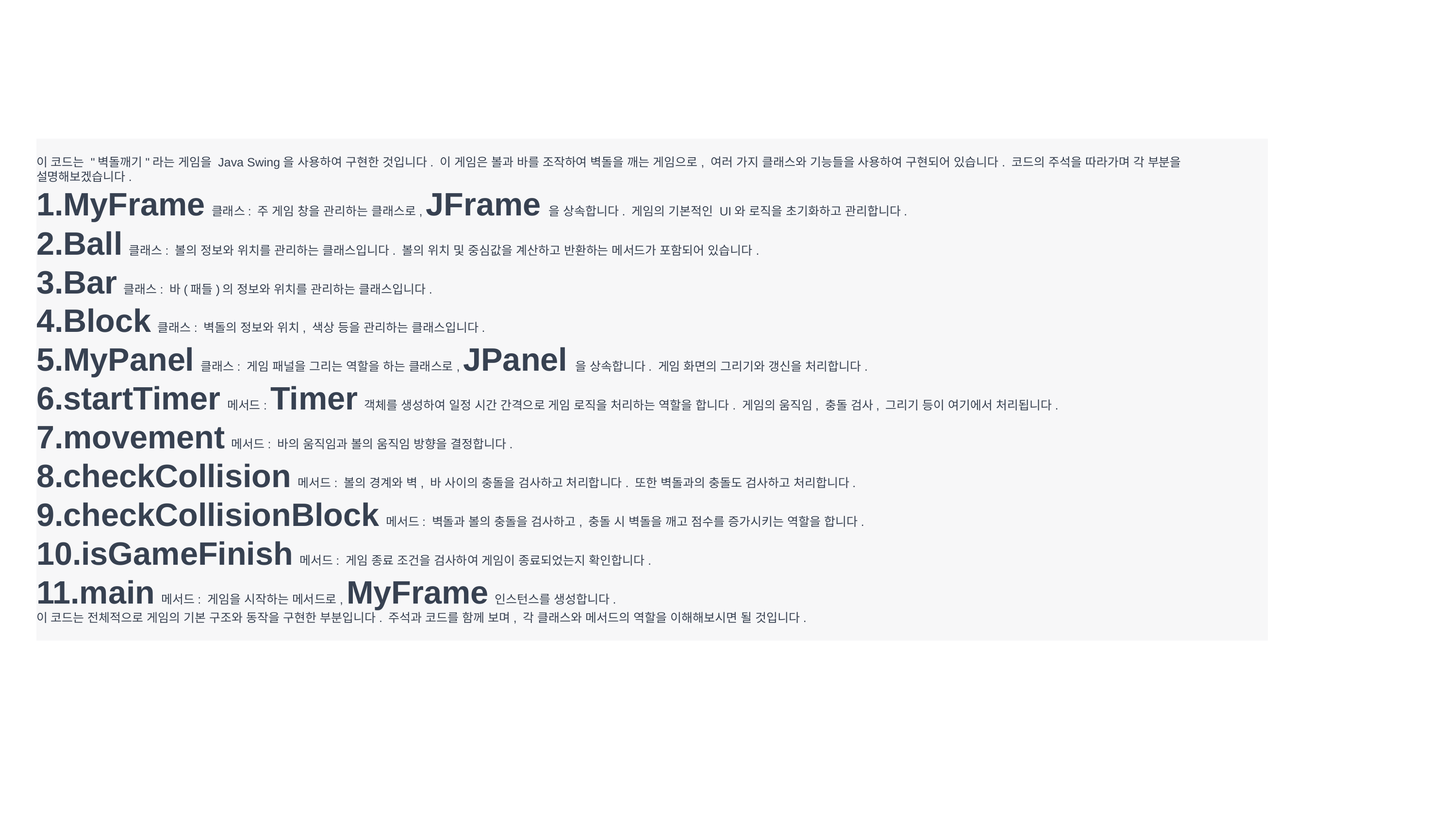

#
이 코드는 "벽돌깨기"라는 게임을 Java Swing을 사용하여 구현한 것입니다. 이 게임은 볼과 바를 조작하여 벽돌을 깨는 게임으로, 여러 가지 클래스와 기능들을 사용하여 구현되어 있습니다. 코드의 주석을 따라가며 각 부분을 설명해보겠습니다.
MyFrame 클래스: 주 게임 창을 관리하는 클래스로, JFrame을 상속합니다. 게임의 기본적인 UI와 로직을 초기화하고 관리합니다.
Ball 클래스: 볼의 정보와 위치를 관리하는 클래스입니다. 볼의 위치 및 중심값을 계산하고 반환하는 메서드가 포함되어 있습니다.
Bar 클래스: 바(패들)의 정보와 위치를 관리하는 클래스입니다.
Block 클래스: 벽돌의 정보와 위치, 색상 등을 관리하는 클래스입니다.
MyPanel 클래스: 게임 패널을 그리는 역할을 하는 클래스로, JPanel을 상속합니다. 게임 화면의 그리기와 갱신을 처리합니다.
startTimer 메서드: Timer 객체를 생성하여 일정 시간 간격으로 게임 로직을 처리하는 역할을 합니다. 게임의 움직임, 충돌 검사, 그리기 등이 여기에서 처리됩니다.
movement 메서드: 바의 움직임과 볼의 움직임 방향을 결정합니다.
checkCollision 메서드: 볼의 경계와 벽, 바 사이의 충돌을 검사하고 처리합니다. 또한 벽돌과의 충돌도 검사하고 처리합니다.
checkCollisionBlock 메서드: 벽돌과 볼의 충돌을 검사하고, 충돌 시 벽돌을 깨고 점수를 증가시키는 역할을 합니다.
isGameFinish 메서드: 게임 종료 조건을 검사하여 게임이 종료되었는지 확인합니다.
main 메서드: 게임을 시작하는 메서드로, MyFrame 인스턴스를 생성합니다.
이 코드는 전체적으로 게임의 기본 구조와 동작을 구현한 부분입니다. 주석과 코드를 함께 보며, 각 클래스와 메서드의 역할을 이해해보시면 될 것입니다.